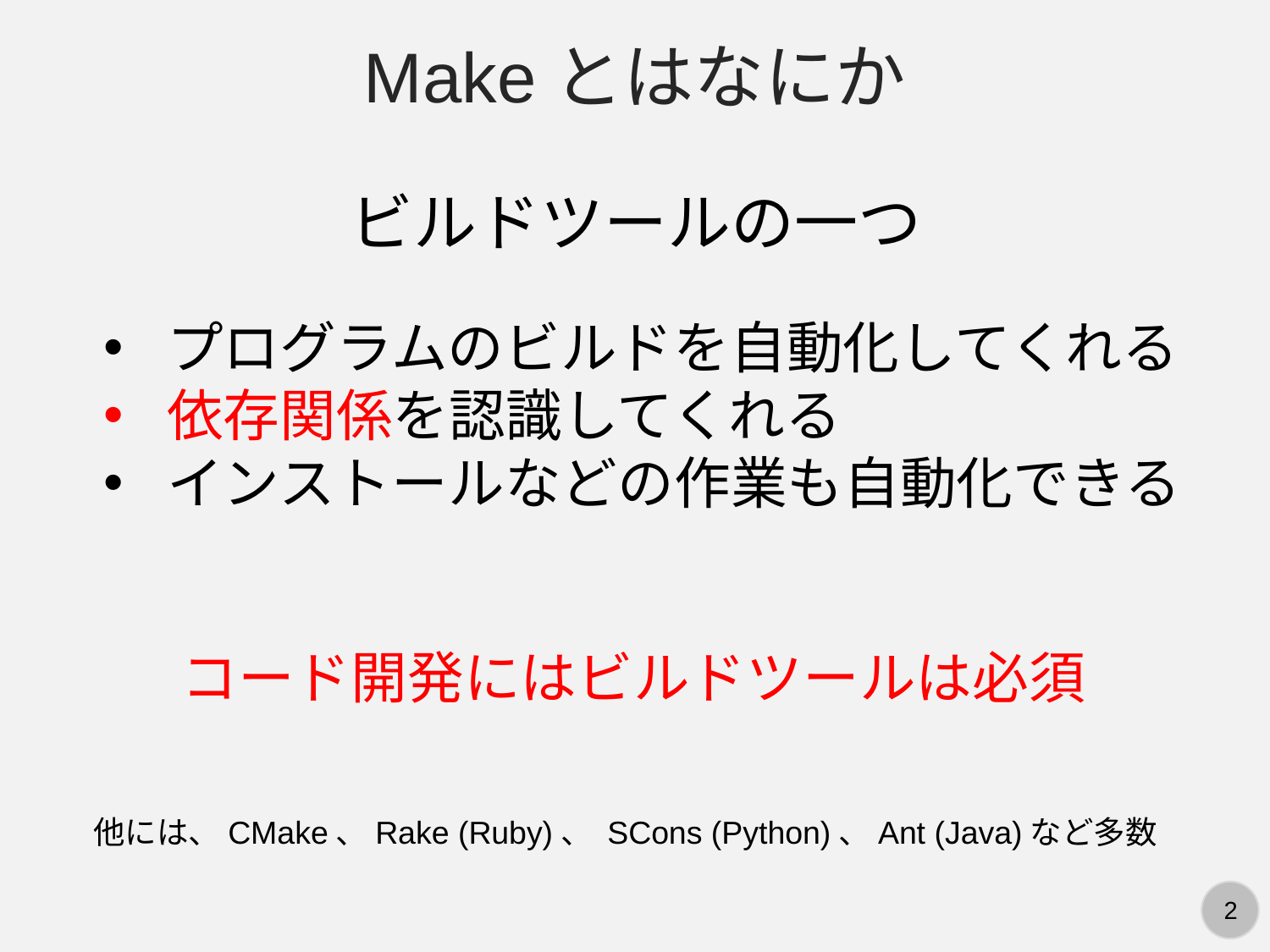

Makeとはなにか
ビルドツールの一つ
プログラムのビルドを自動化してくれる
依存関係を認識してくれる
インストールなどの作業も自動化できる
コード開発にはビルドツールは必須
他には、CMake、Rake (Ruby)、 SCons (Python)、Ant (Java)など多数